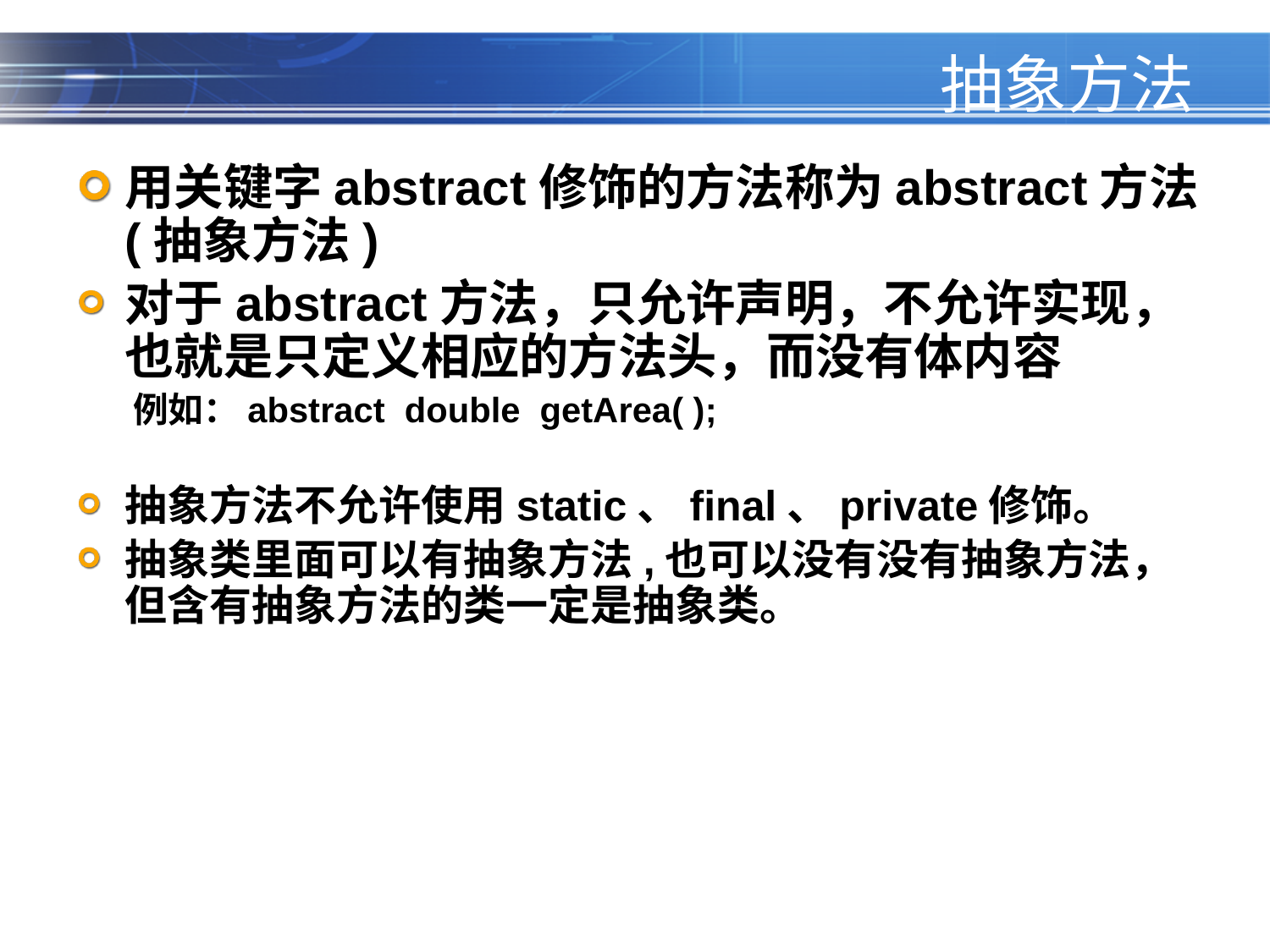

# 抽象方法
用关键字abstract修饰的方法称为abstract方法(抽象方法)
对于abstract方法，只允许声明，不允许实现，也就是只定义相应的方法头，而没有体内容
例如：abstract  double  getArea( );

抽象方法不允许使用static、final、private修饰。
抽象类里面可以有抽象方法,也可以没有没有抽象方法，但含有抽象方法的类一定是抽象类。